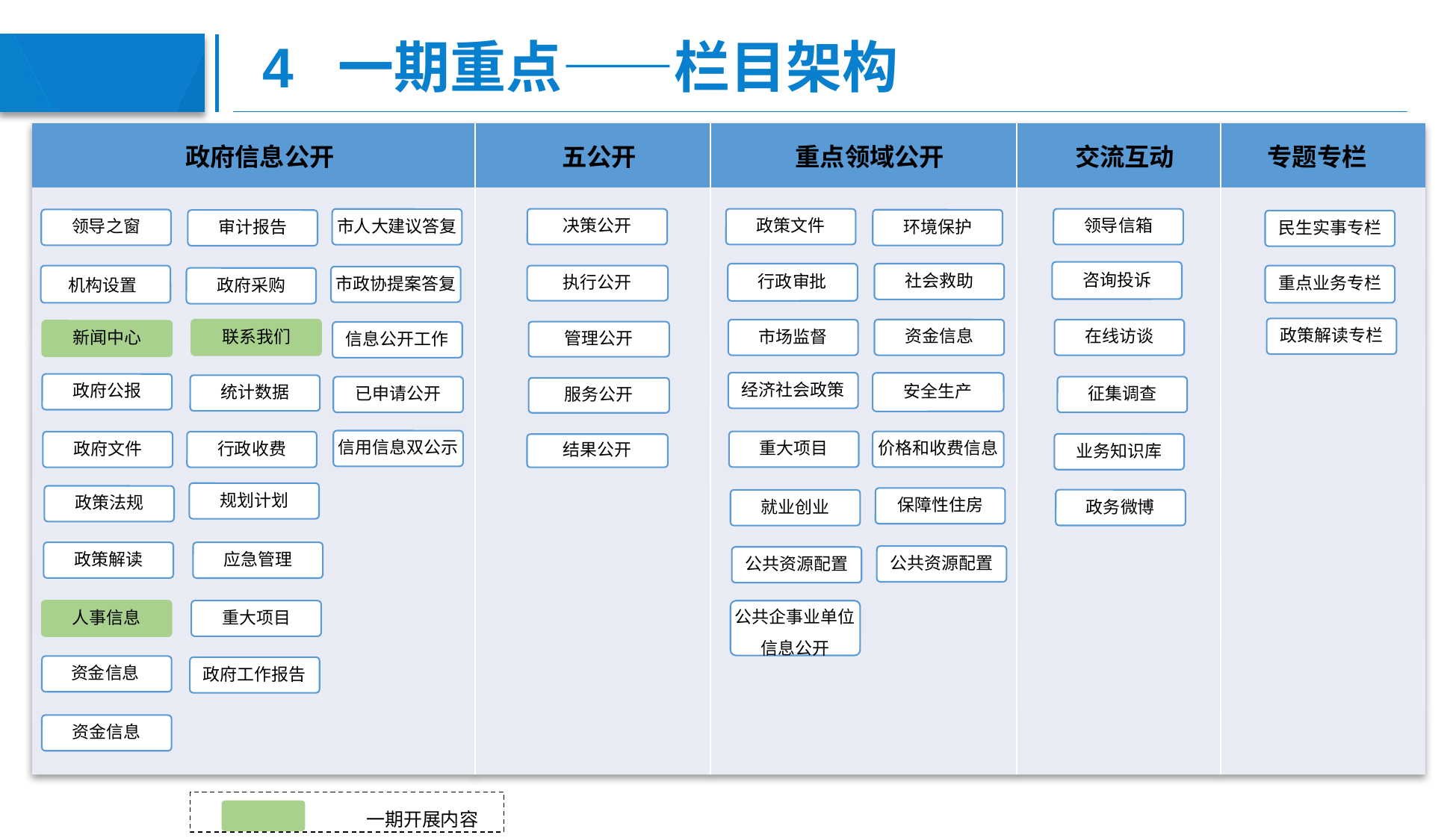

# 4  一期重点——栏目架构
| 政府信息公开 | 五公开 | 重点领域公开 | 交流互动 | 专题专栏 |
| --- | --- | --- | --- | --- |
|  |  |  |  |  |
|  |  |  |  |  |
|  |  |  |  |  |
|  |  |  |  |  |
|  |  |  |  |  |
|  |  |  |  |  |
|  |  |  |  |  |
|  |  |  |  |  |

领导信箱

决策公开

政策文件

市人大建议答复

领导之窗

环境保护

审计报告

民生实事专栏

咨询投诉

行政审批

社会救助

机构设置

执行公开

重点业务专栏

市政协提案答复

政府采购

政策解读专栏

资金信息

在线访谈

联系我们

市场监督

新闻中心

管理公开

信息公开工作

经济社会政策

安全生产

政府公报

统计数据

征集调查

已申请公开

服务公开

信用信息双公示

价格和收费信息

重大项目

行政收费

政府文件

业务知识库

结果公开

规划计划

政策法规

保障性住房

政务微博

就业创业

政策解读

应急管理

公共资源配置

公共资源配置

重大项目

人事信息

公共企事业单位信息公开

资金信息

政府工作报告

资金信息
一期开展内容